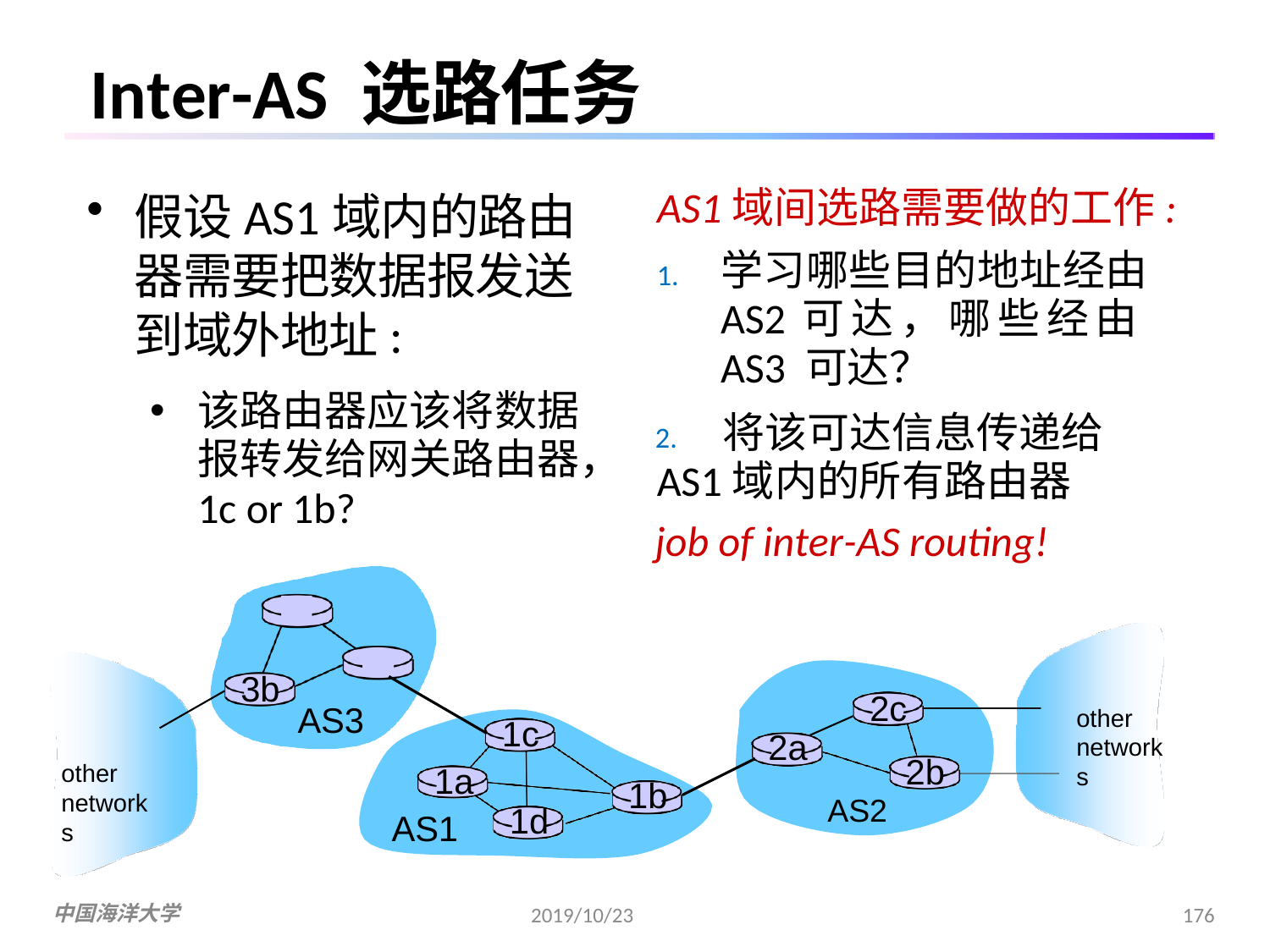

# Inter-AS 选路任务
AS1域间选路需要做的工作:

1.	学习哪些目的地址经由 AS2可达，哪些经由AS3 可达？

2.	将该可达信息传递给
AS1域内的所有路由器

job of inter-AS routing!
假设AS1域内的路由 器需要把数据报发送到域外地址:

该路由器应该将数据 报转发给网关路由器， 1c or 1b?

3c

3a

3b

2c

2b
AS2

AS3
other networks

1c

2a
other networks

1a
AS1
1b
1d